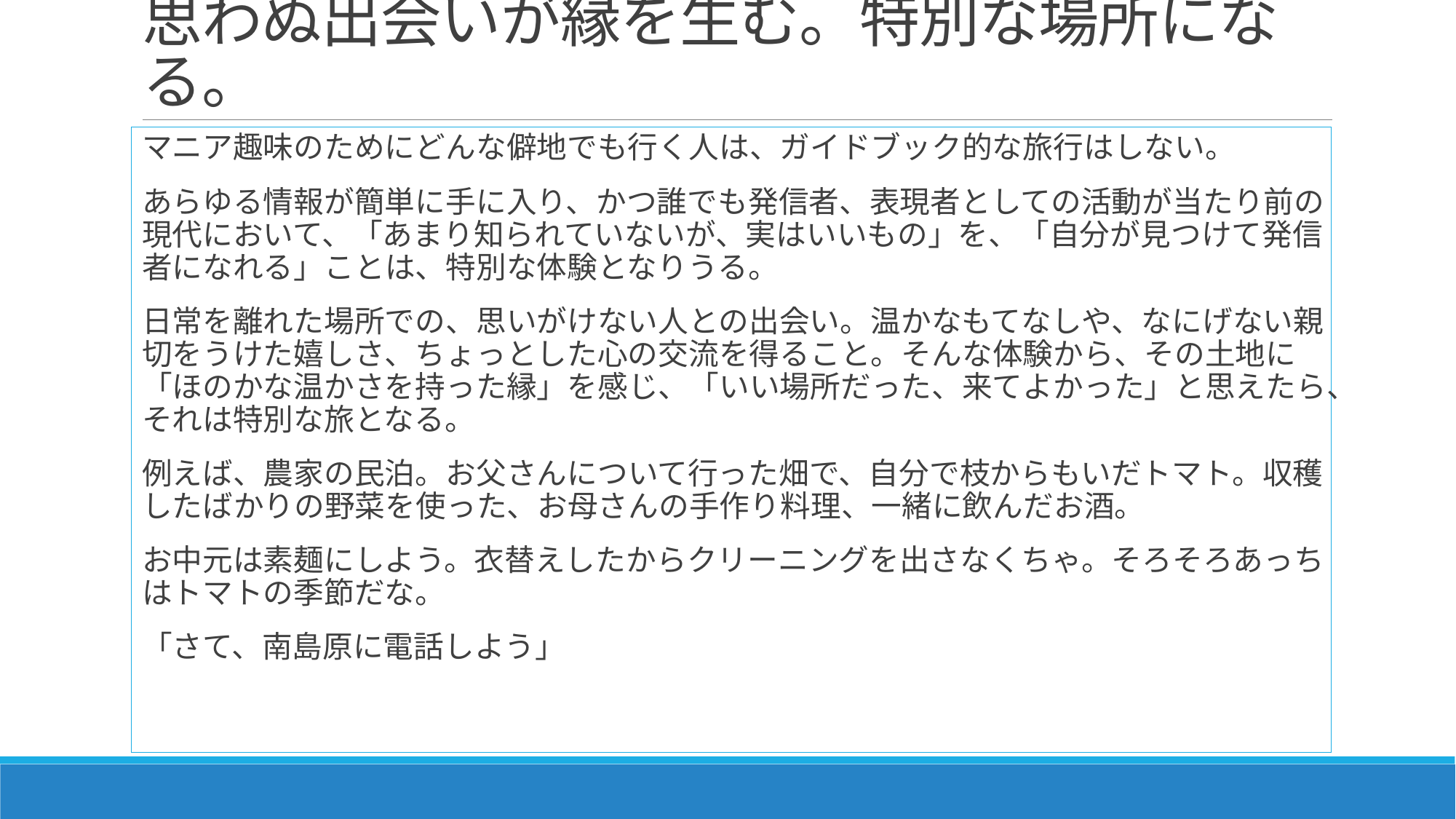

# 思わぬ出会いが縁を生む。特別な場所になる。
マニア趣味のためにどんな僻地でも行く人は、ガイドブック的な旅行はしない。
あらゆる情報が簡単に手に入り、かつ誰でも発信者、表現者としての活動が当たり前の現代において、「あまり知られていないが、実はいいもの」を、「自分が見つけて発信者になれる」ことは、特別な体験となりうる。
日常を離れた場所での、思いがけない人との出会い。温かなもてなしや、なにげない親切をうけた嬉しさ、ちょっとした心の交流を得ること。そんな体験から、その土地に「ほのかな温かさを持った縁」を感じ、「いい場所だった、来てよかった」と思えたら、それは特別な旅となる。
例えば、農家の民泊。お父さんについて行った畑で、自分で枝からもいだトマト。収穫したばかりの野菜を使った、お母さんの手作り料理、一緒に飲んだお酒。
お中元は素麺にしよう。衣替えしたからクリーニングを出さなくちゃ。そろそろあっちはトマトの季節だな。
「さて、南島原に電話しよう」